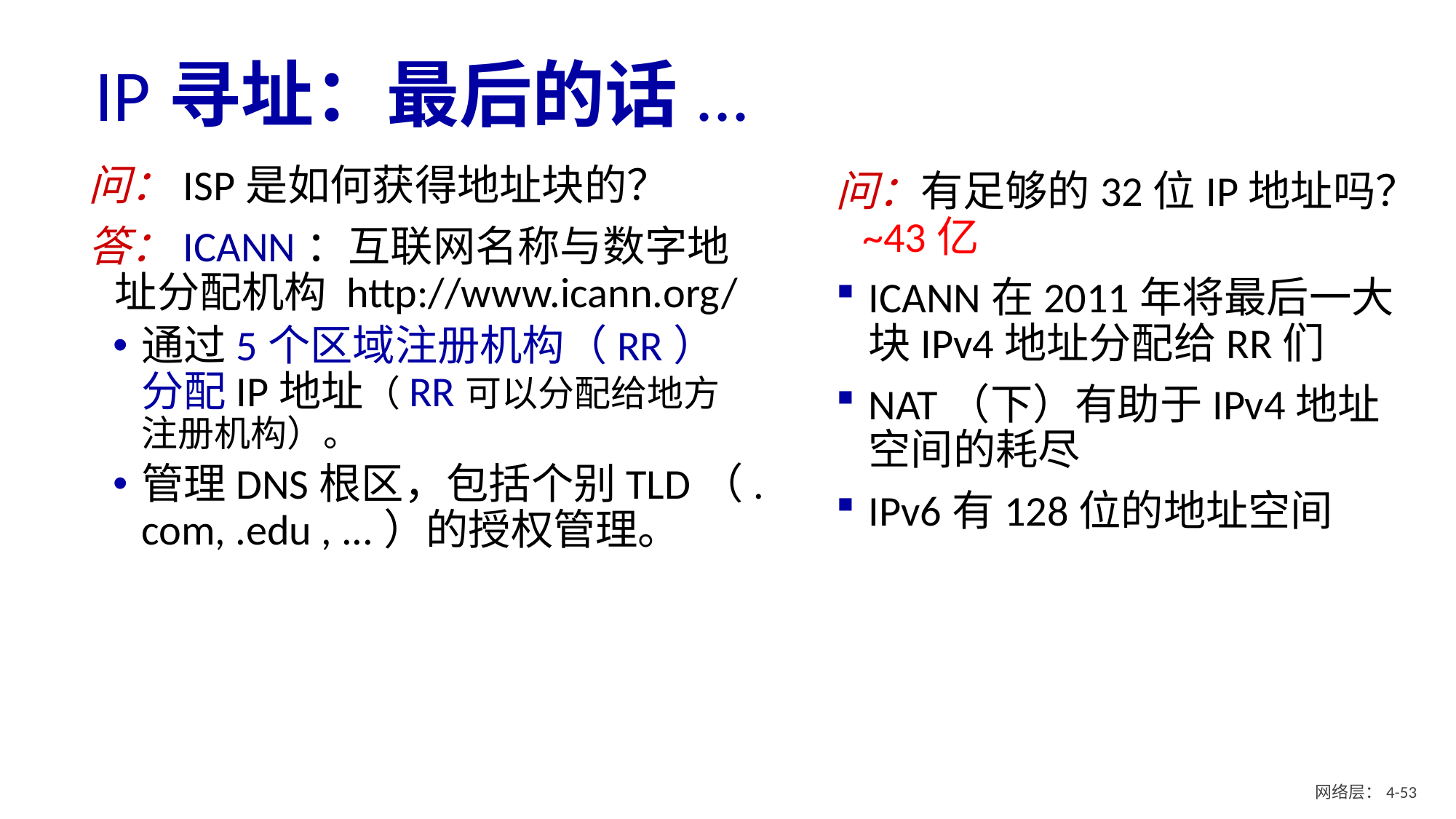

# IP寻址：最后的话...
问：ISP是如何获得地址块的？
答：ICANN：互联网名称与数字地址分配机构 http://www.icann.org/
通过5个区域注册机构（RR）分配IP地址（RR可以分配给地方注册机构）。
管理DNS根区，包括个别TLD（.com, .edu , ...）的授权管理。

问：有足够的32位IP地址吗？~43亿
ICANN在2011年将最后一大块IPv4地址分配给RR们
NAT（下）有助于IPv4地址空间的耗尽
IPv6有128位的地址空间
网络层：4-53